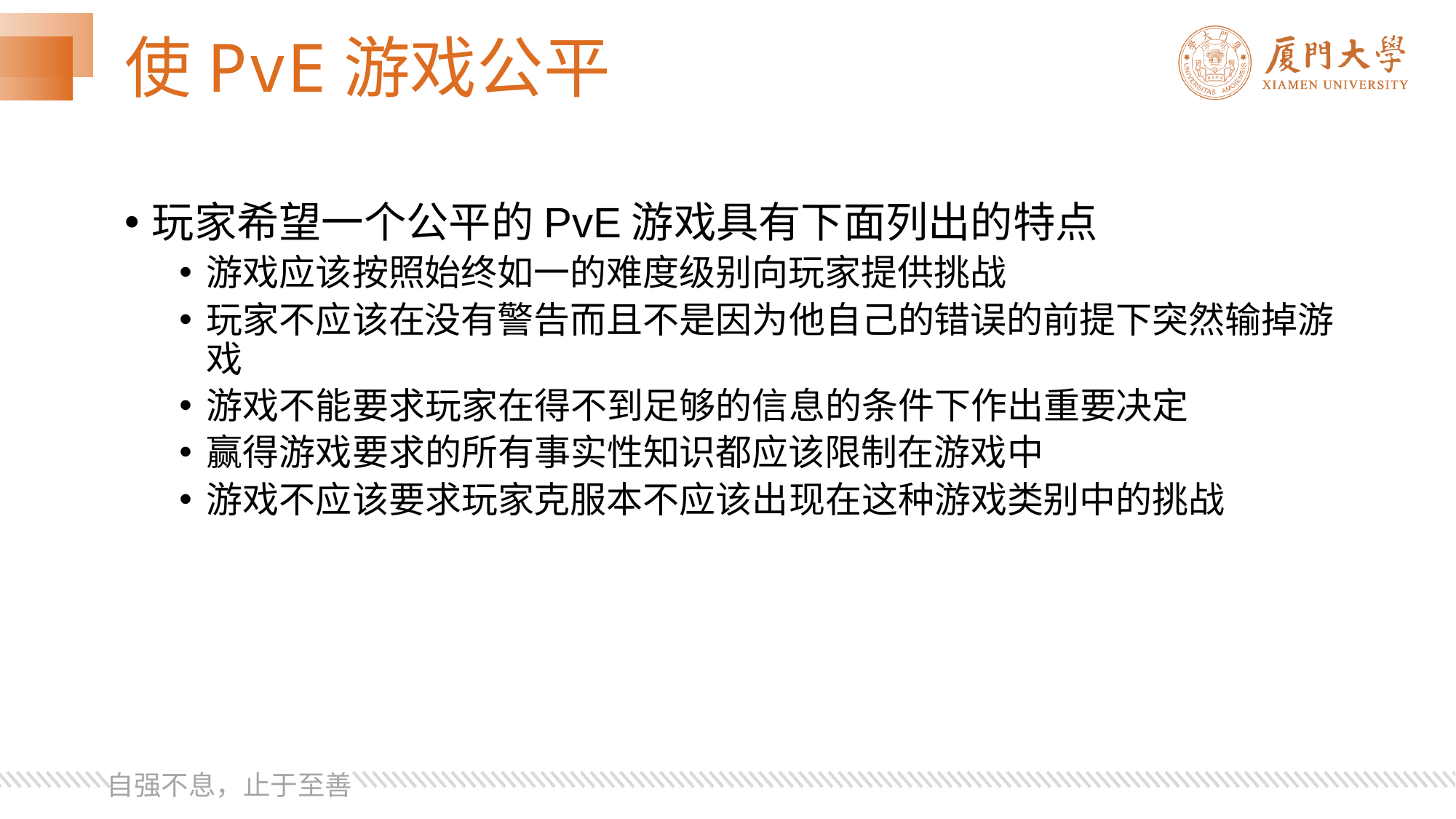

# 使PvE游戏公平
玩家希望一个公平的PvE游戏具有下面列出的特点
游戏应该按照始终如一的难度级别向玩家提供挑战
玩家不应该在没有警告而且不是因为他自己的错误的前提下突然输掉游戏
游戏不能要求玩家在得不到足够的信息的条件下作出重要决定
赢得游戏要求的所有事实性知识都应该限制在游戏中
游戏不应该要求玩家克服本不应该出现在这种游戏类别中的挑战